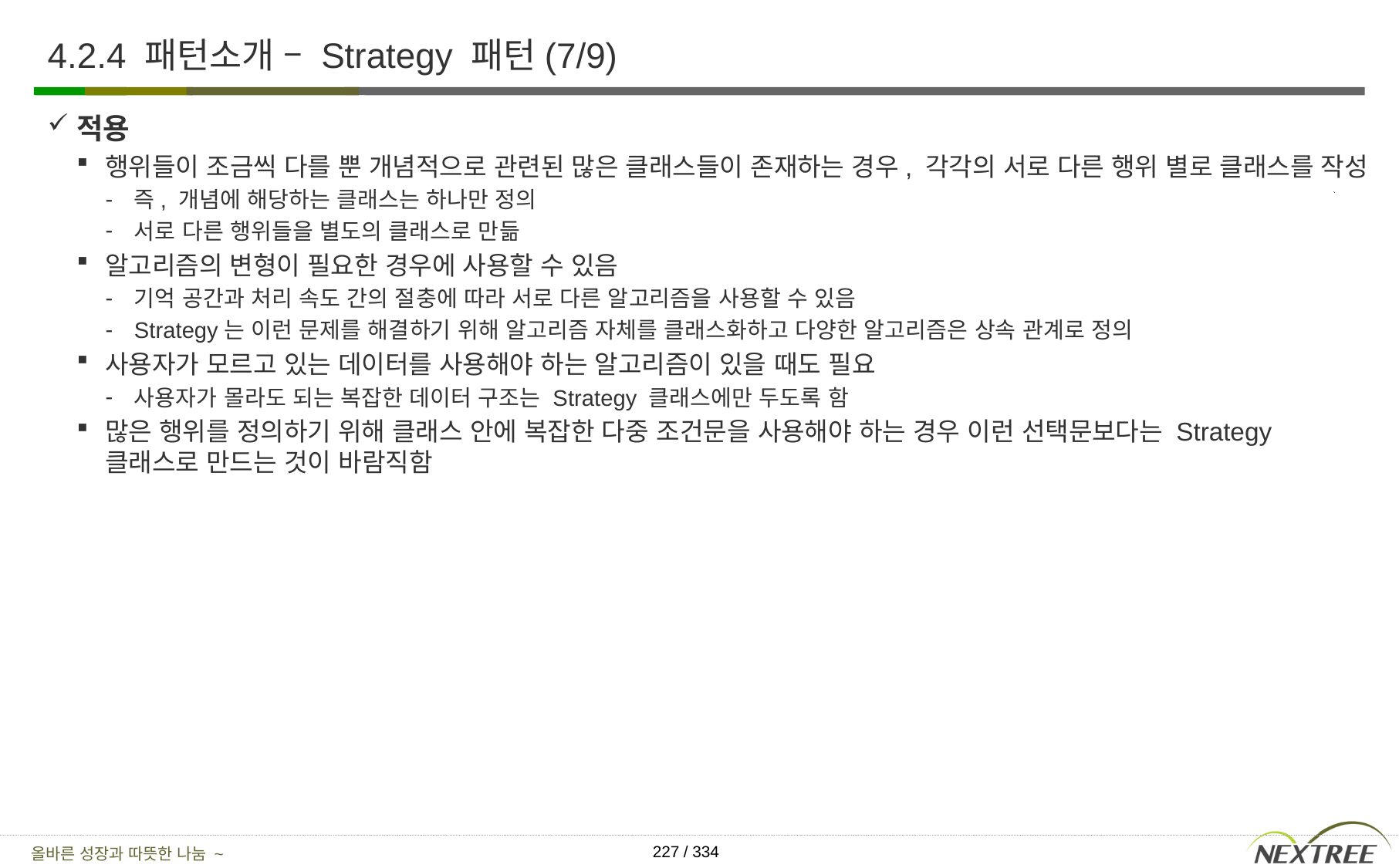

# 4.2.4 패턴소개 – Strategy 패턴(7/9)
적용
행위들이 조금씩 다를 뿐 개념적으로 관련된 많은 클래스들이 존재하는 경우, 각각의 서로 다른 행위 별로 클래스를 작성
즉, 개념에 해당하는 클래스는 하나만 정의
서로 다른 행위들을 별도의 클래스로 만듦
알고리즘의 변형이 필요한 경우에 사용할 수 있음
기억 공간과 처리 속도 간의 절충에 따라 서로 다른 알고리즘을 사용할 수 있음
Strategy는 이런 문제를 해결하기 위해 알고리즘 자체를 클래스화하고 다양한 알고리즘은 상속 관계로 정의
사용자가 모르고 있는 데이터를 사용해야 하는 알고리즘이 있을 때도 필요
사용자가 몰라도 되는 복잡한 데이터 구조는 Strategy 클래스에만 두도록 함
많은 행위를 정의하기 위해 클래스 안에 복잡한 다중 조건문을 사용해야 하는 경우 이런 선택문보다는 Strategy 클래스로 만드는 것이 바람직함